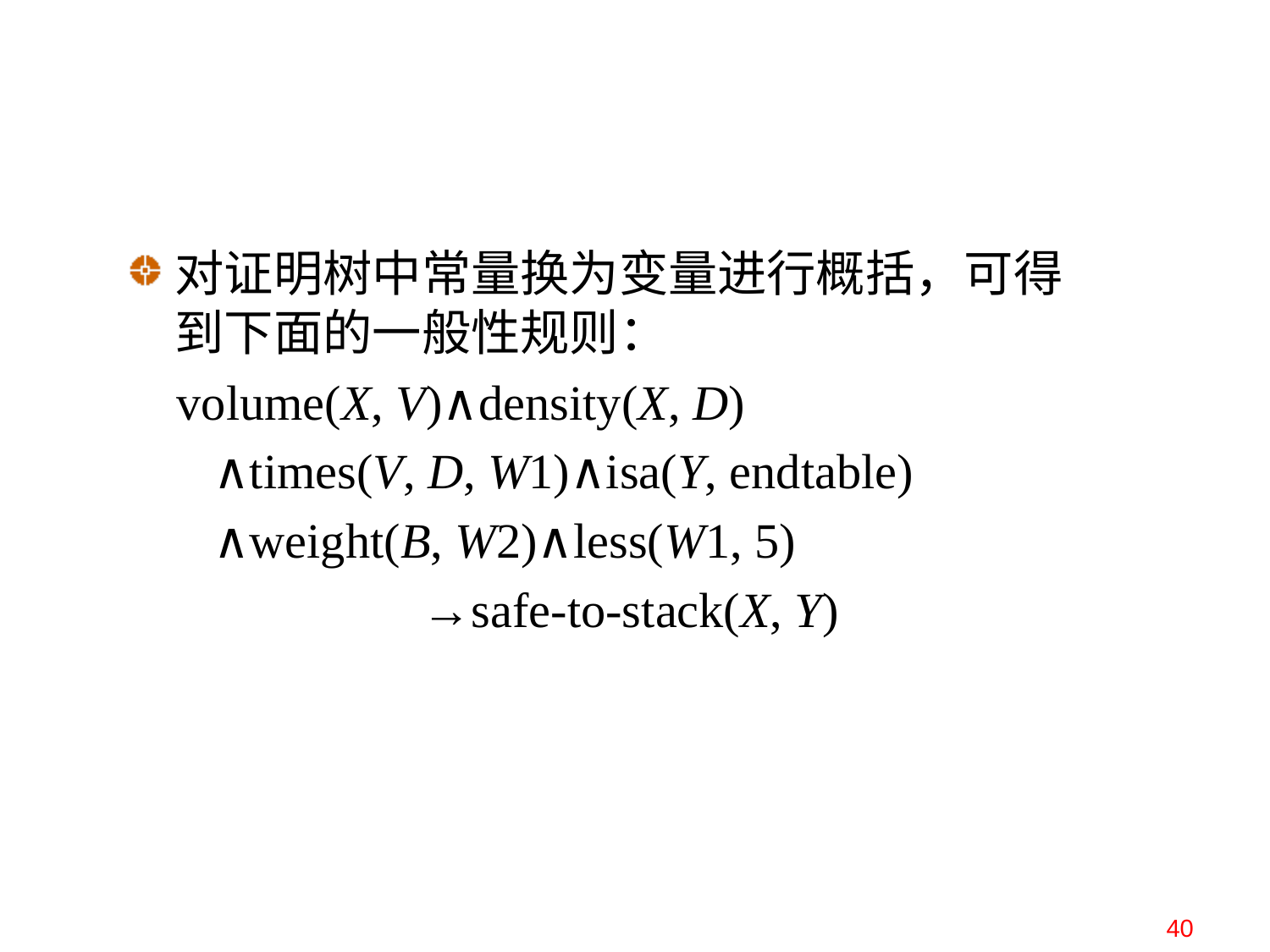

对证明树中常量换为变量进行概括，可得到下面的一般性规则：
    volume(X, V)∧density(X, D)
       ∧times(V, D, W1)∧isa(Y, endtable)
       ∧weight(B, W2)∧less(W1, 5)
                        →safe-to-stack(X, Y)
40